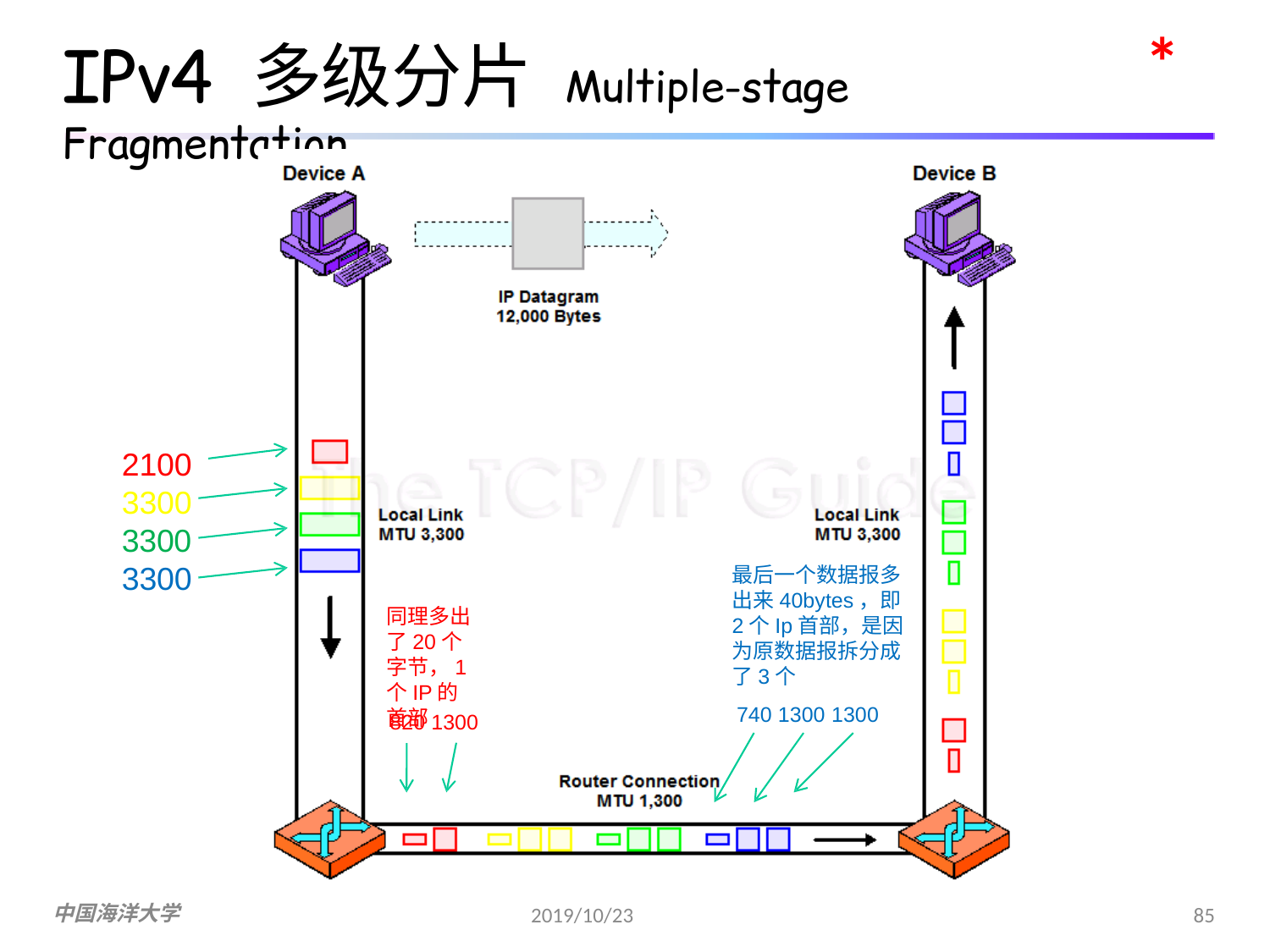

*
IPv4 多级分片 Multiple-stage Fragmentation

2100
3300
3300
3300

最后一个数据报多出来40bytes，即2个Ip首部，是因为原数据报拆分成了3个
同理多出了20个字节，1个IP的首部
740 1300 1300
820 1300